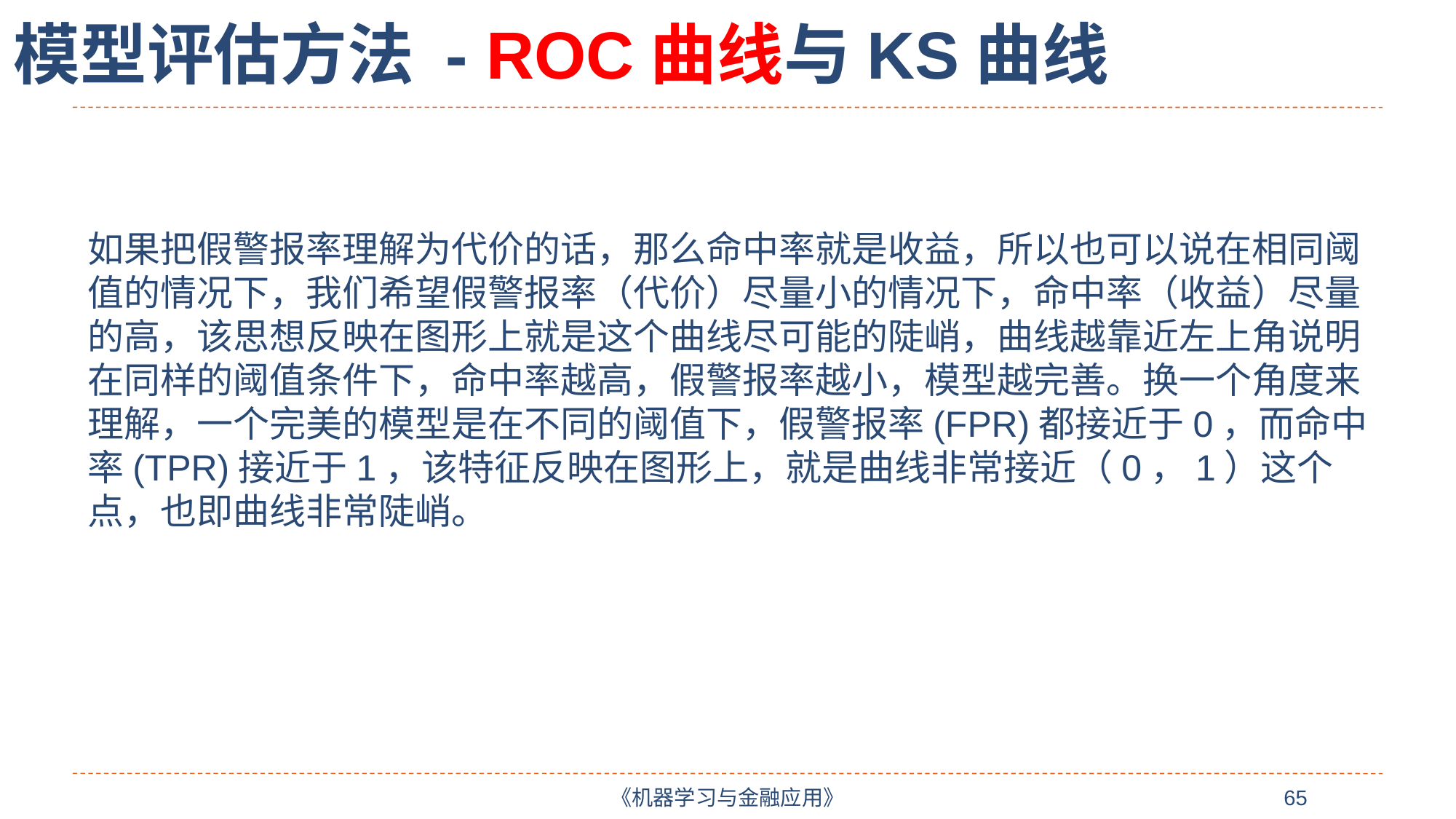

模型评估方法 - ROC曲线与KS曲线

如果把假警报率理解为代价的话，那么命中率就是收益，所以也可以说在相同阈值的情况下，我们希望假警报率（代价）尽量小的情况下，命中率（收益）尽量的高，该思想反映在图形上就是这个曲线尽可能的陡峭，曲线越靠近左上角说明在同样的阈值条件下，命中率越高，假警报率越小，模型越完善。换一个角度来理解，一个完美的模型是在不同的阈值下，假警报率(FPR)都接近于0，而命中率(TPR)接近于1，该特征反映在图形上，就是曲线非常接近（0，1）这个点，也即曲线非常陡峭。